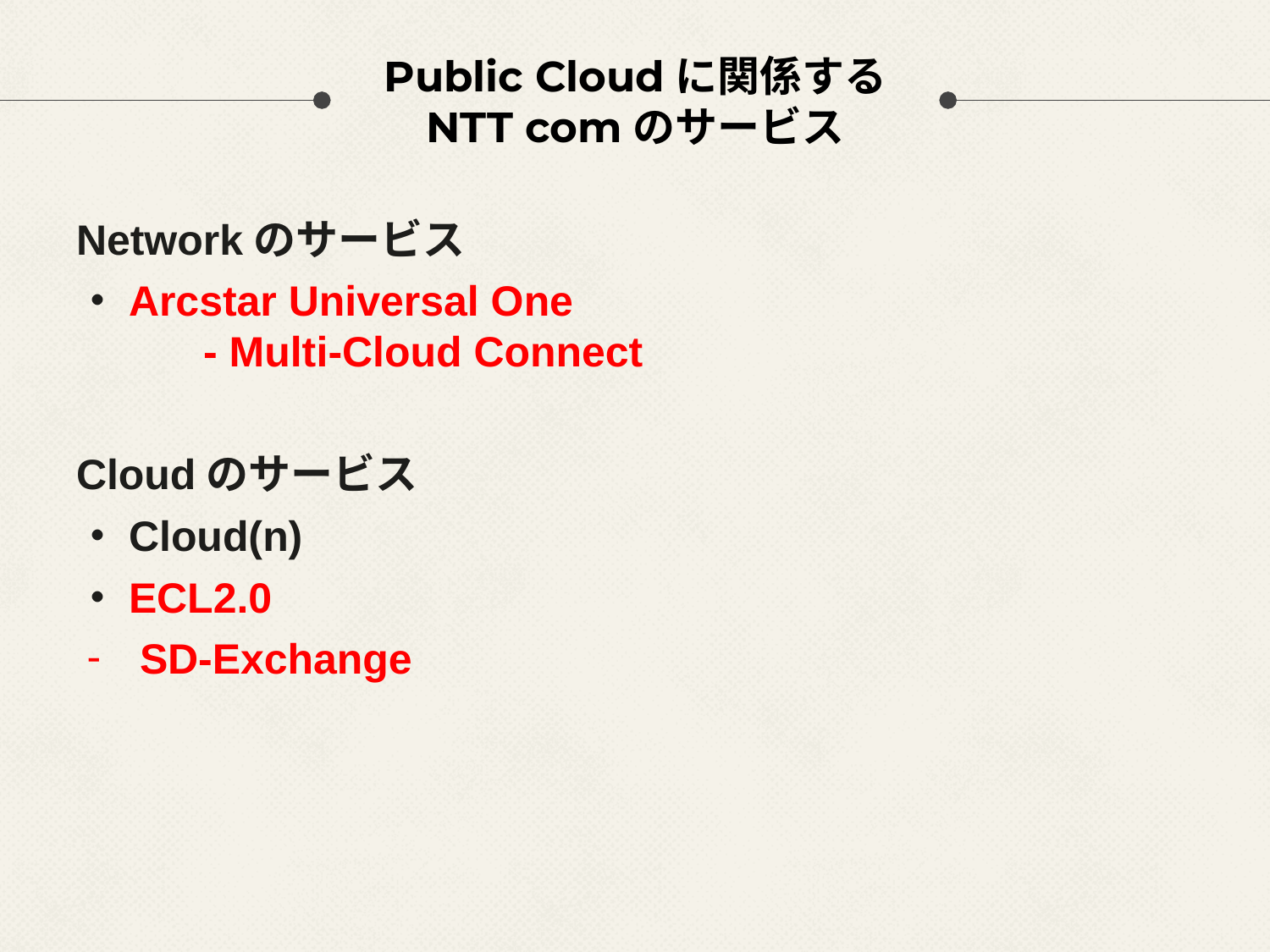

# Public Cloudに関係する NTT comのサービス
Networkのサービス
・Arcstar Universal One
	- Multi-Cloud Connect

Cloudのサービス
・Cloud(n)
・ECL2.0
SD-Exchange